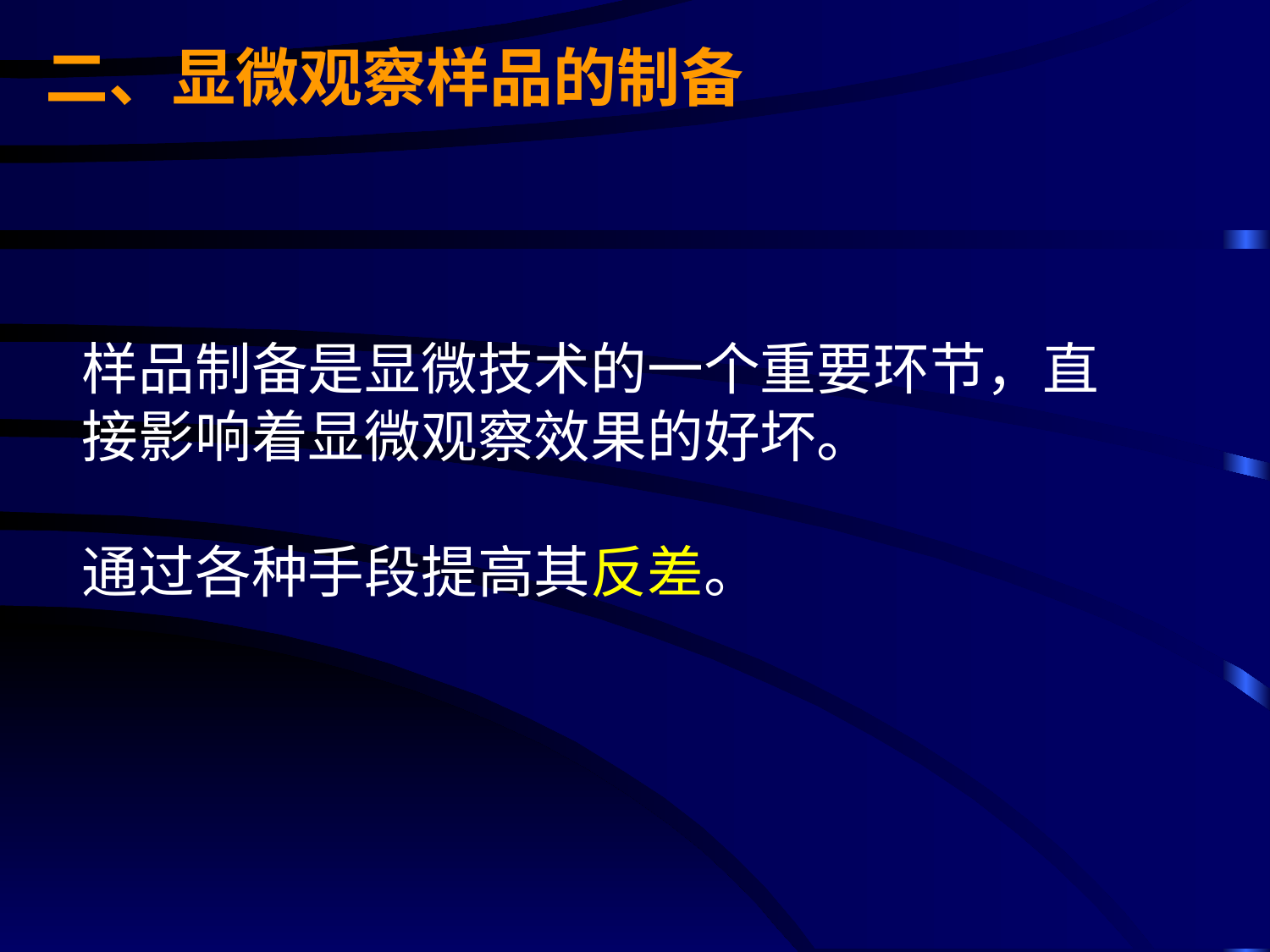

二、显微观察样品的制备

样品制备是显微技术的一个重要环节，直接影响着显微观察效果的好坏。

通过各种手段提高其反差。